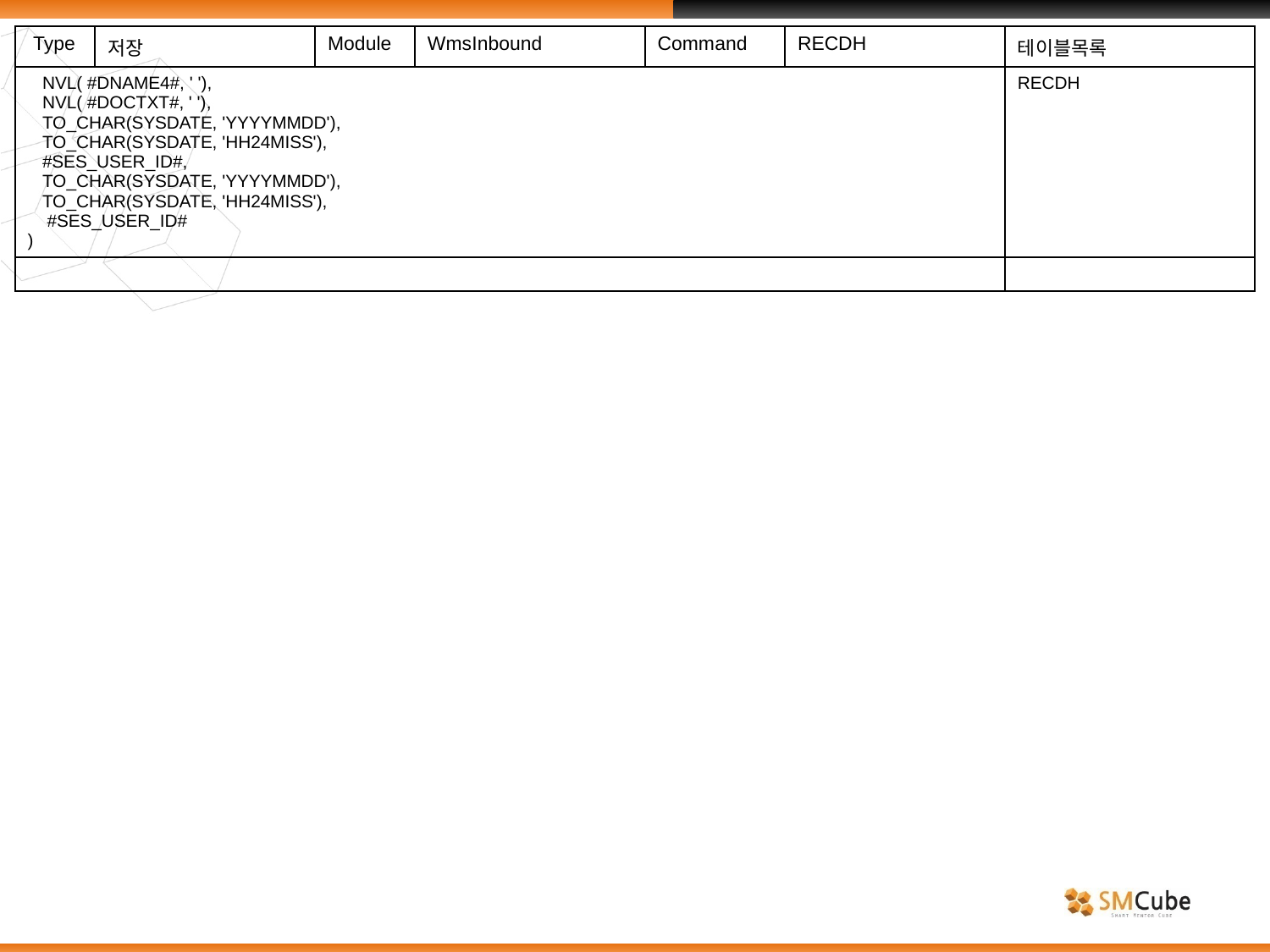

| Type | 저장 | Module | WmsInbound | Command | RECDH | 테이블목록 |
| --- | --- | --- | --- | --- | --- | --- |
| NVL( #DNAME4#, ' '), NVL( #DOCTXT#, ' '), TO\_CHAR(SYSDATE, 'YYYYMMDD'), TO\_CHAR(SYSDATE, 'HH24MISS'), #SES\_USER\_ID#, TO\_CHAR(SYSDATE, 'YYYYMMDD'), TO\_CHAR(SYSDATE, 'HH24MISS'), #SES\_USER\_ID# ) |  |  |  |  |  | RECDH |
|  |  |  |  |  |  |  |